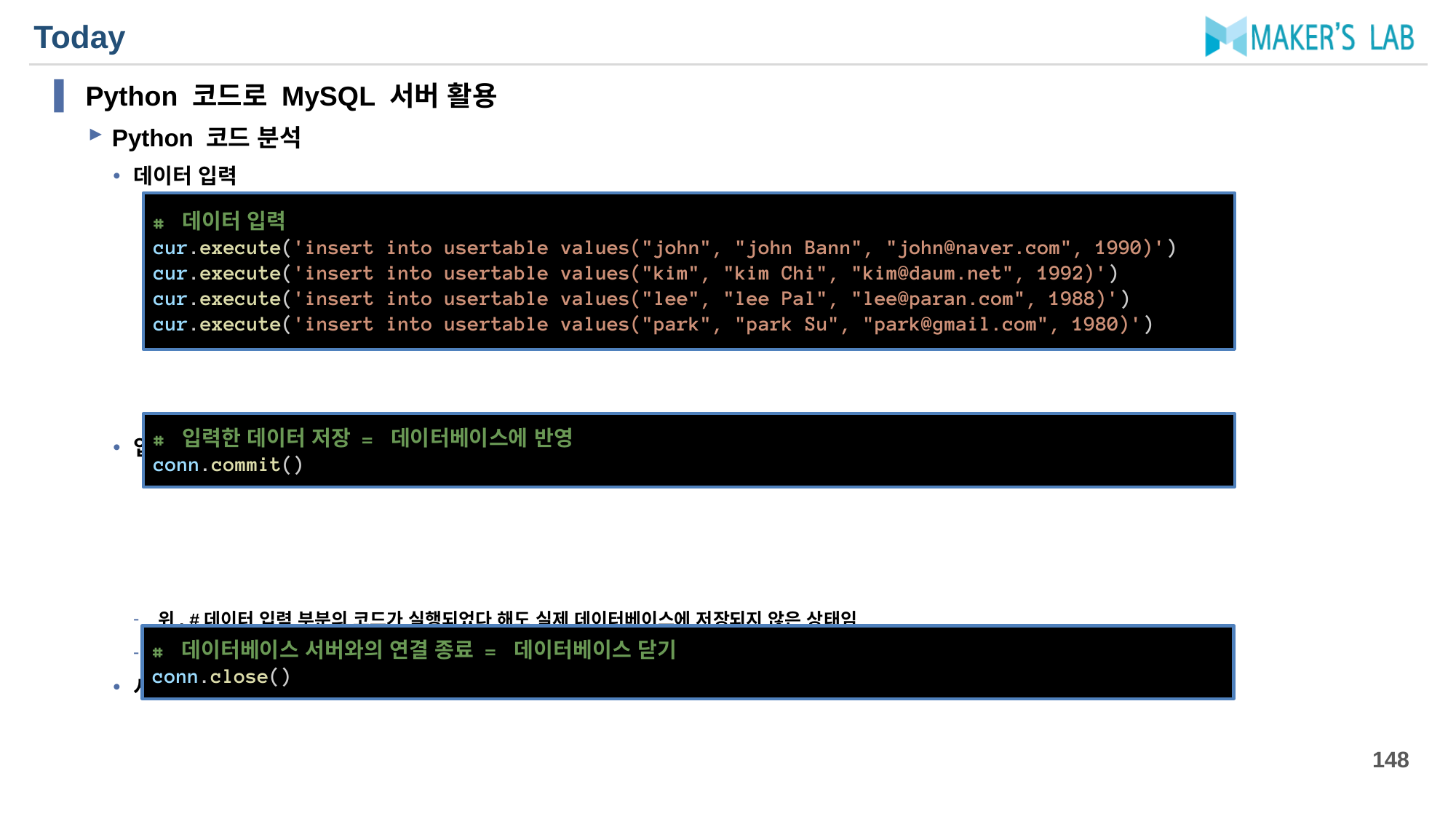

# Today
Python 코드로 MySQL 서버 활용
Python 코드 분석
데이터 입력

입력한 데이터 저장 = 데이터베이스에 반영

위, #데이터 입력 부분의 코드가 실행되었다 해도 실제 데이터베이스에 저장되지 않은 상태임
commit( )이 실행되어야 실제로 데이터베이스에 반영됨
서버와의 연결 종료 = 데이터 베이스 닫기

# 데이터 입력
cur.execute('insert into usertable values("john", "john Bann", "john@naver.com", 1990)')
cur.execute('insert into usertable values("kim", "kim Chi", "kim@daum.net", 1992)')
cur.execute('insert into usertable values("lee", "lee Pal", "lee@paran.com", 1988)')
cur.execute('insert into usertable values("park", "park Su", "park@gmail.com", 1980)')
# 입력한 데이터 저장 = 데이터베이스에 반영
conn.commit()
# 데이터베이스 서버와의 연결 종료 = 데이터베이스 닫기
conn.close()
148